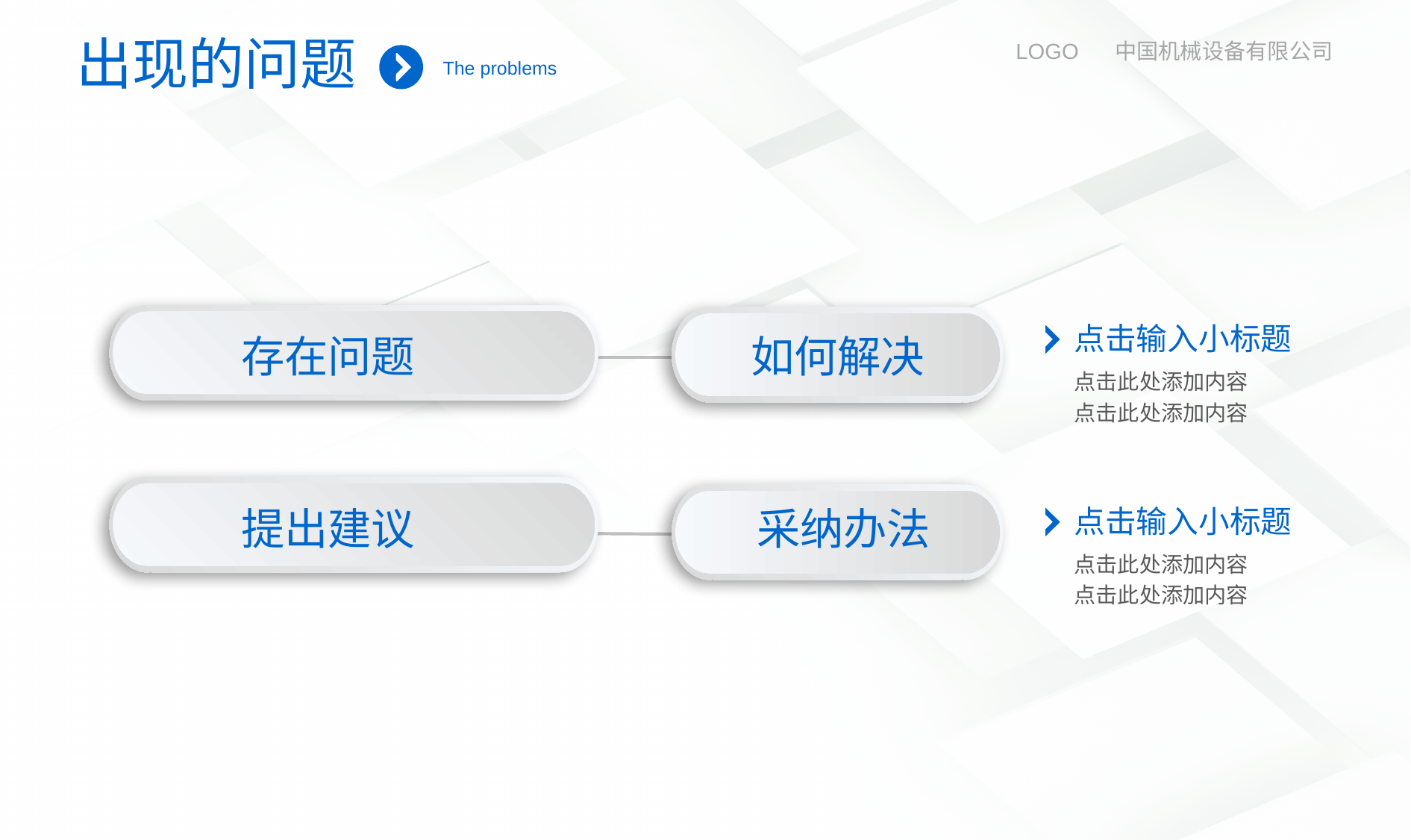

出现的问题

The problems
LOGO     中国机械设备有限公司

点击输入小标题

点击此处添加内容
点击此处添加内容
存在问题
如何解决

提出建议
采纳办法
点击输入小标题

点击此处添加内容
点击此处添加内容